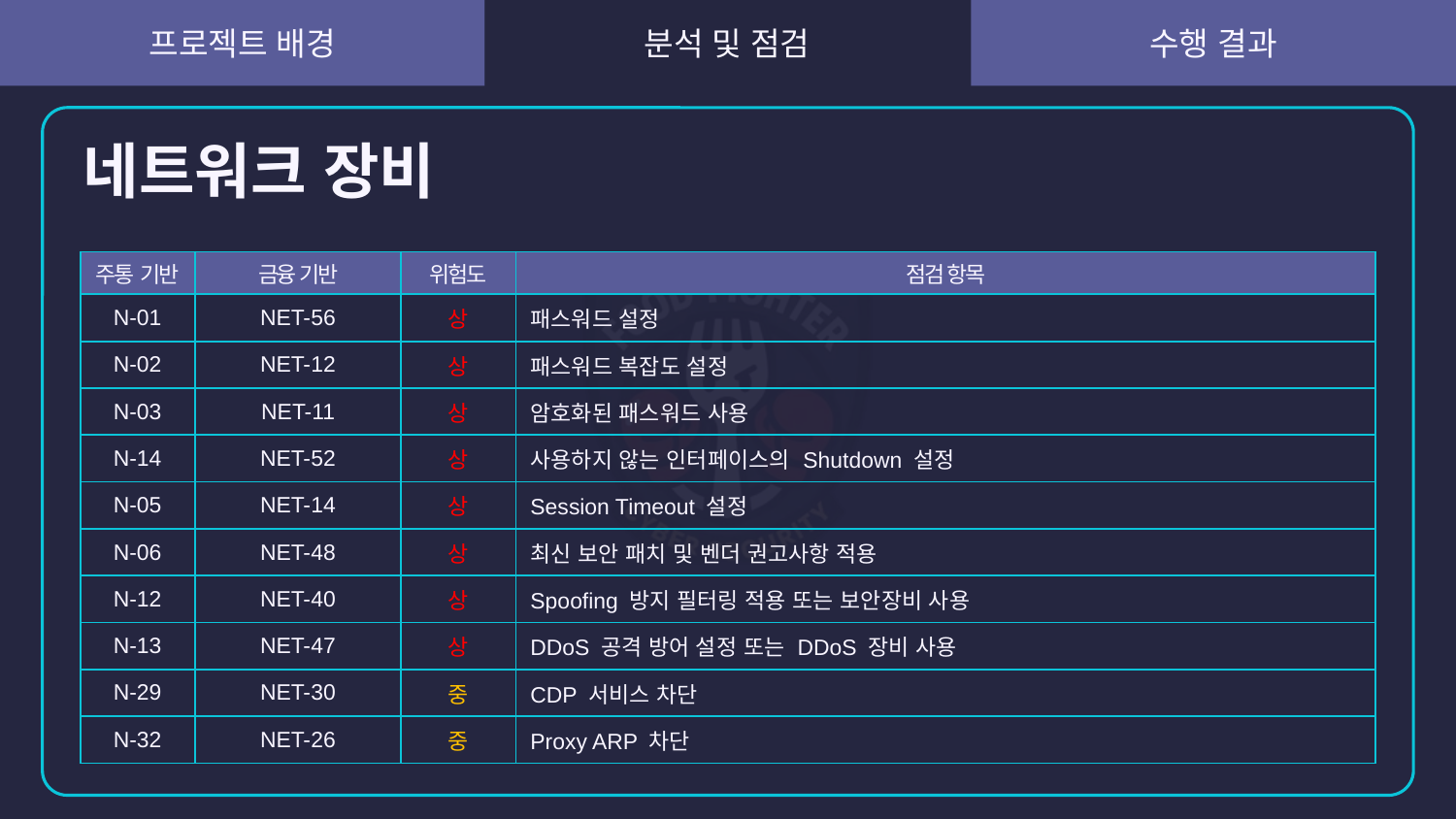

# 네트워크 장비
| 주통 기반 | 금융 기반 | 위험도 | 점검 항목 |
| --- | --- | --- | --- |
| N-01 | NET-56 | 상 | 패스워드 설정 |
| N-02 | NET-12 | 상 | 패스워드 복잡도 설정 |
| N-03 | NET-11 | 상 | 암호화된 패스워드 사용 |
| N-14 | NET-52 | 상 | 사용하지 않는 인터페이스의 Shutdown 설정 |
| N-05 | NET-14 | 상 | Session Timeout 설정 |
| N-06 | NET-48 | 상 | 최신 보안 패치 및 벤더 권고사항 적용 |
| N-12 | NET-40 | 상 | Spoofing 방지 필터링 적용 또는 보안장비 사용 |
| N-13 | NET-47 | 상 | DDoS 공격 방어 설정 또는 DDoS 장비 사용 |
| N-29 | NET-30 | 중 | CDP 서비스 차단 |
| N-32 | NET-26 | 중 | Proxy ARP 차단 |